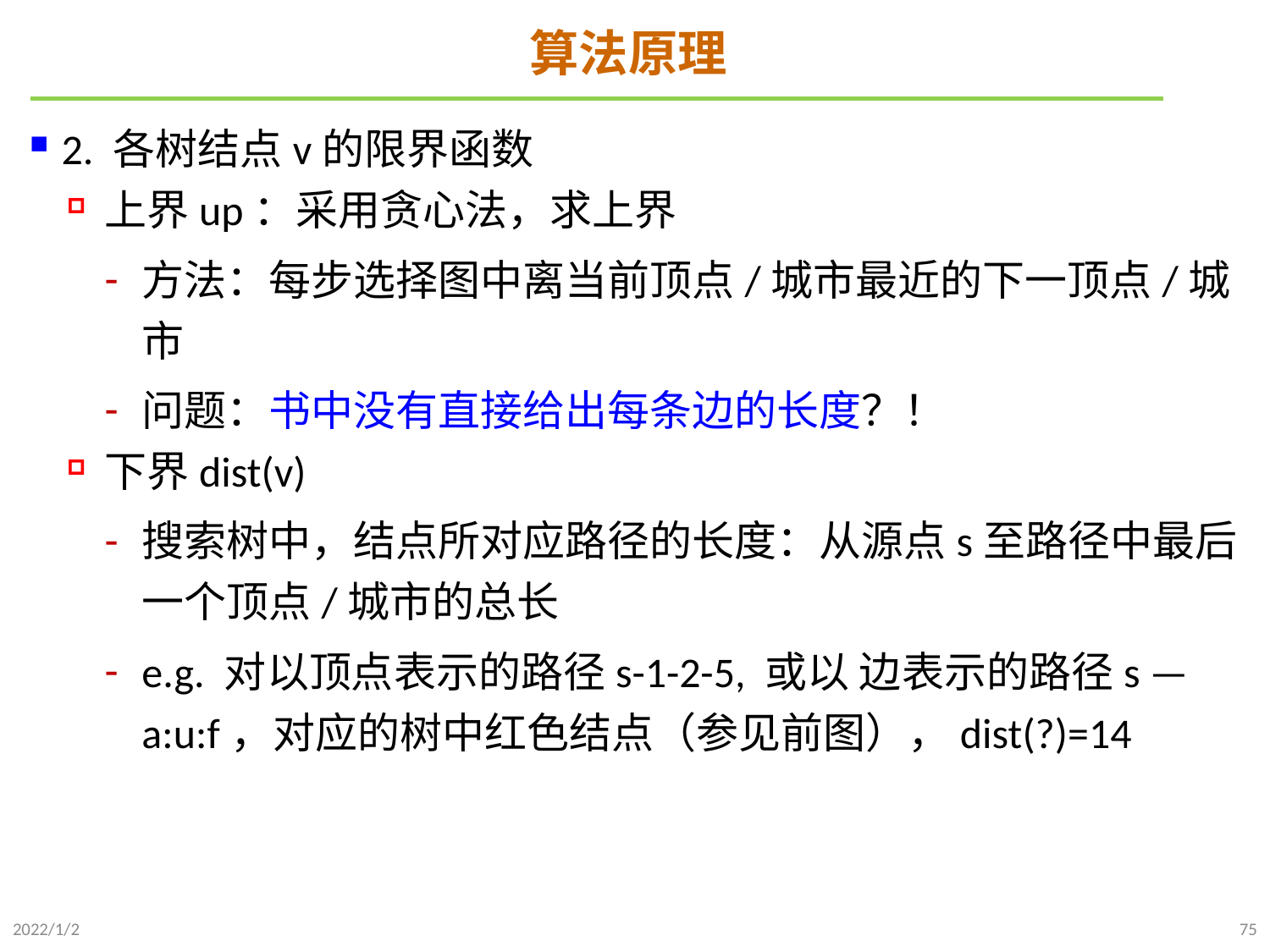

# 算法原理
2. 各树结点v的限界函数
上界up：采用贪心法，求上界
方法：每步选择图中离当前顶点/城市最近的下一顶点/城市
问题：书中没有直接给出每条边的长度？！
下界dist(v)
搜索树中，结点所对应路径的长度：从源点s至路径中最后一个顶点/城市的总长
e.g. 对以顶点表示的路径s-1-2-5, 或以 边表示的路径s —a:u:f，对应的树中红色结点（参见前图），dist(?)=14

2022/1/2
75